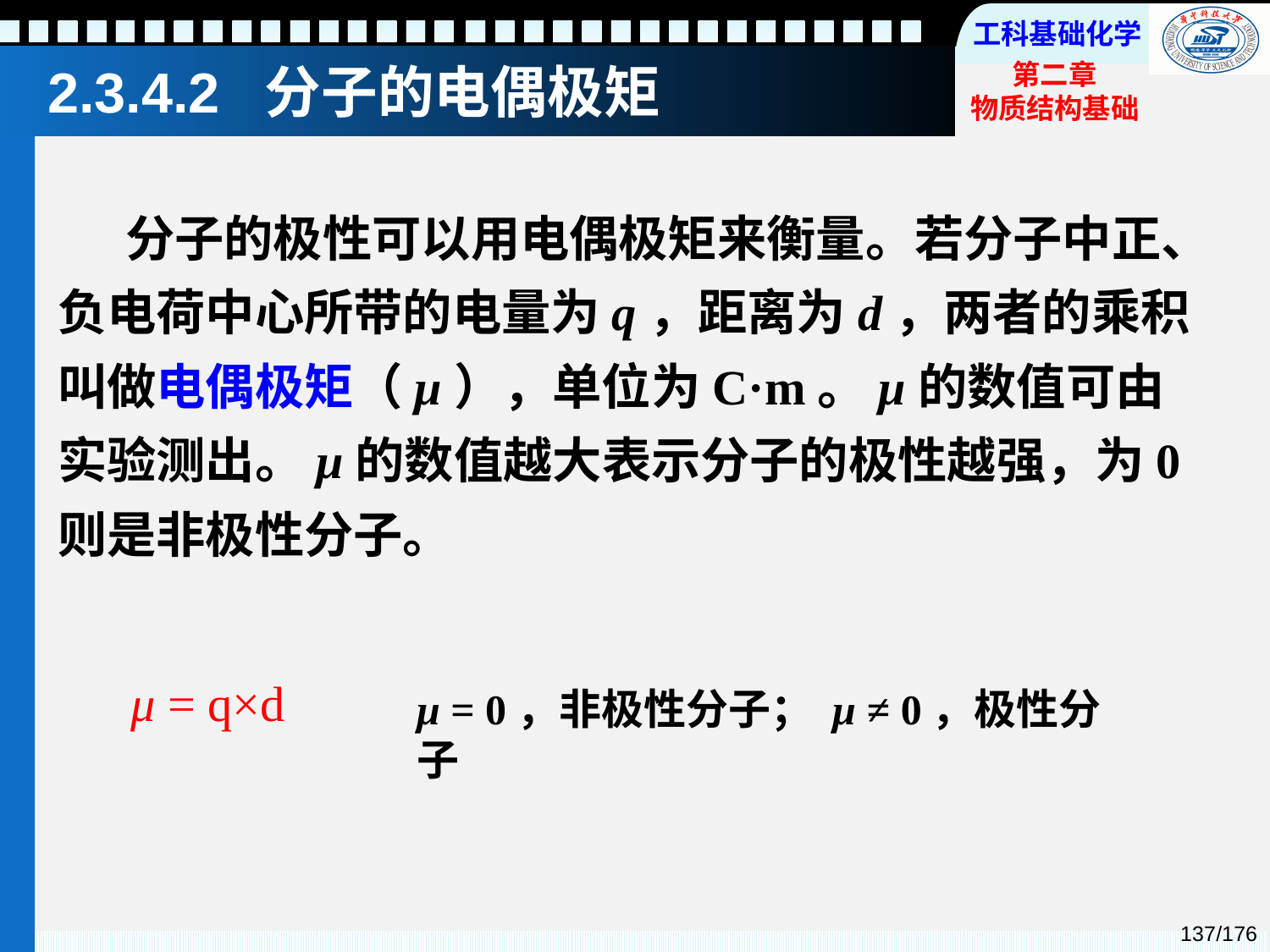

# 2.3.4.2  分子的电偶极矩
     分子的极性可以用电偶极矩来衡量。若分子中正、负电荷中心所带的电量为q，距离为d，两者的乘积叫做电偶极矩（μ），单位为C·m。μ的数值可由实验测出。μ的数值越大表示分子的极性越强，为0则是非极性分子。
μ = q×d
μ = 0，非极性分子； μ ≠ 0，极性分子